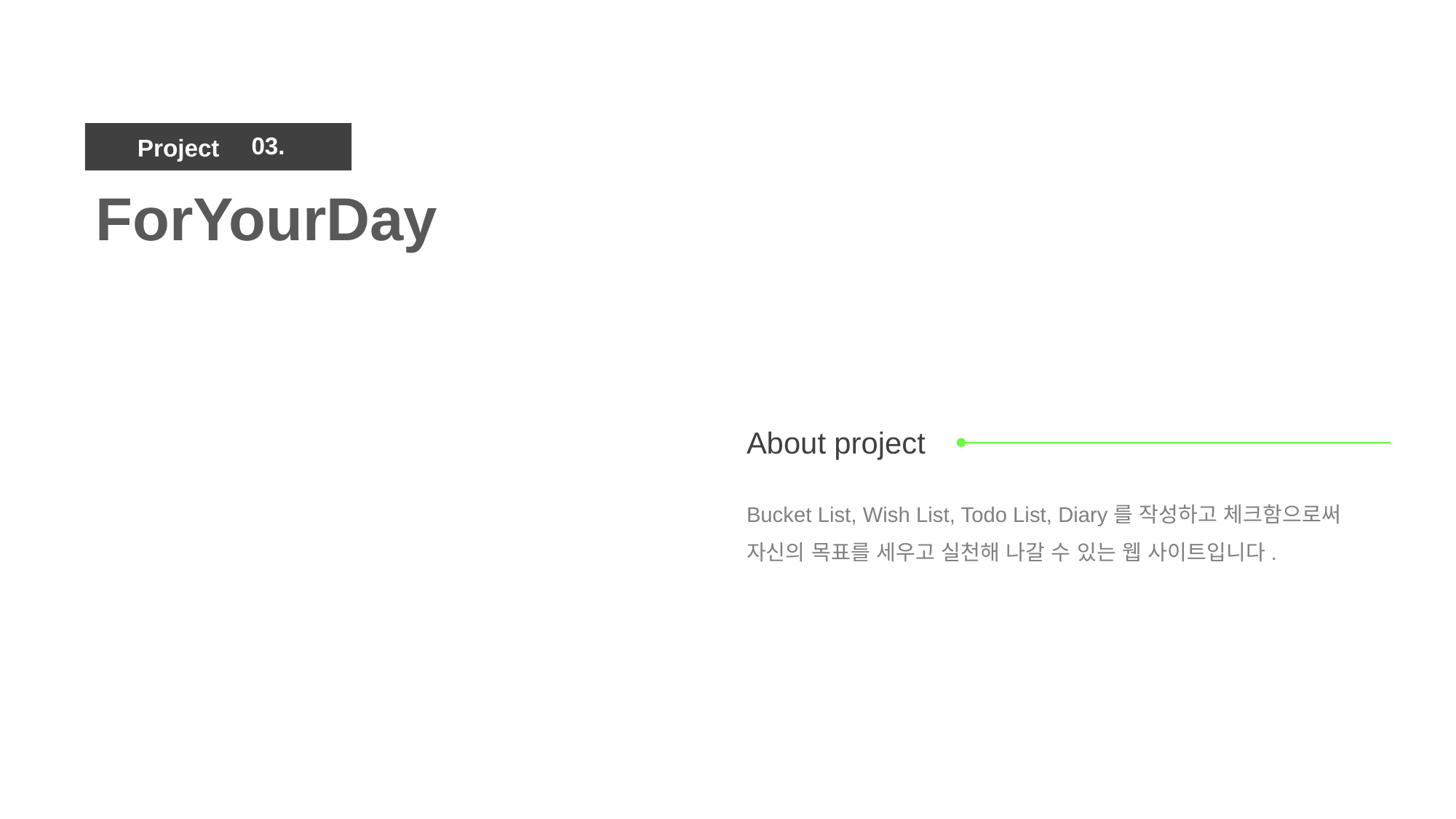

03.
ForYourDay
Bucket List, Wish List, Todo List, Diary를 작성하고 체크함으로써
자신의 목표를 세우고 실천해 나갈 수 있는 웹 사이트입니다.